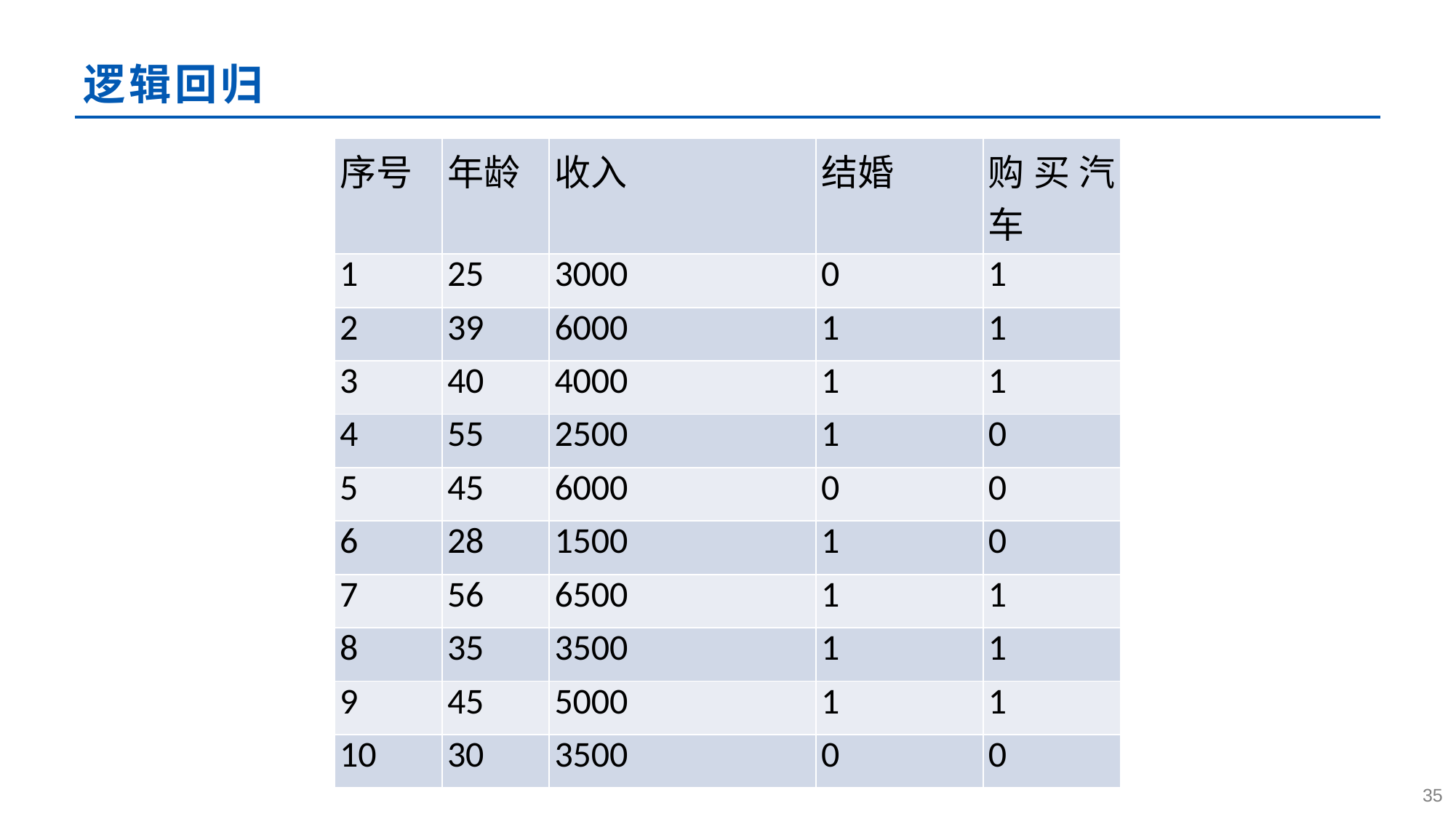

# 逻辑回归

| 序号 | 年龄 | 收入 | 结婚 | 购买汽车 |
| --- | --- | --- | --- | --- |
| 1 | 25 | 3000 | 0 | 1 |
| 2 | 39 | 6000 | 1 | 1 |
| 3 | 40 | 4000 | 1 | 1 |
| 4 | 55 | 2500 | 1 | 0 |
| 5 | 45 | 6000 | 0 | 0 |
| 6 | 28 | 1500 | 1 | 0 |
| 7 | 56 | 6500 | 1 | 1 |
| 8 | 35 | 3500 | 1 | 1 |
| 9 | 45 | 5000 | 1 | 1 |
| 10 | 30 | 3500 | 0 | 0 |
35